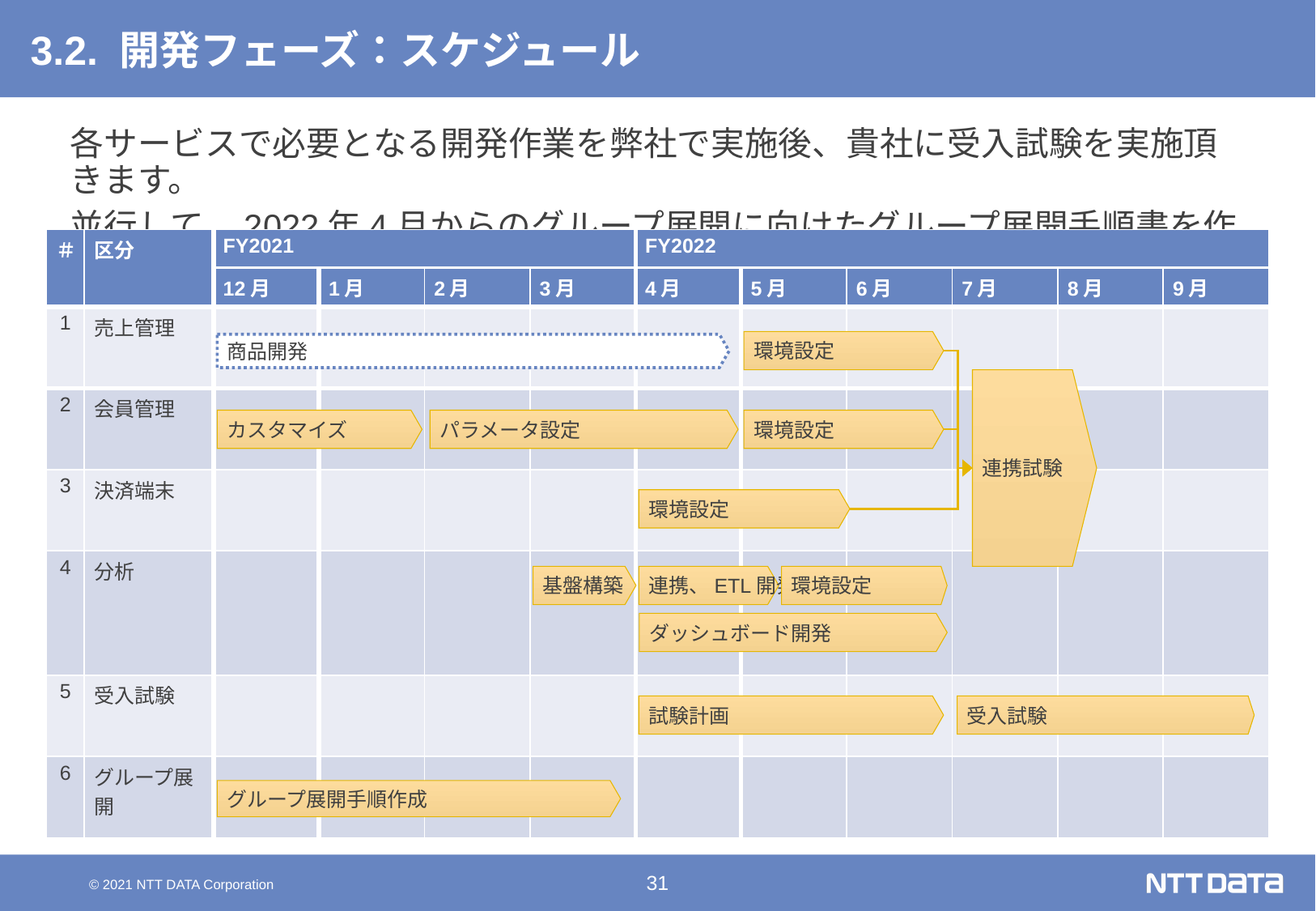

# 3.2. 開発フェーズ：スケジュール
各サービスで必要となる開発作業を弊社で実施後、貴社に受入試験を実施頂きます。
並行して、2022年4月からのグループ展開に向けたグループ展開手順書を作成します。

| ＃ | 区分 | FY2021 |  |  |  | FY2022 |  |  |  |  |  |
| --- | --- | --- | --- | --- | --- | --- | --- | --- | --- | --- | --- |
|  |  | 12月 | 1月 | 2月 | 3月 | 4月 | 5月 | 6月 | 7月 | 8月 | 9月 |
| 1 | 売上管理 |  |  |  |  |  |  |  |  |  |  |
| 2 | 会員管理 |  |  |  |  |  |  |  |  |  |  |
| 3 | 決済端末 |  |  |  |  |  |  |  |  |  |  |
| 4 | 分析 |  |  |  |  |  |  |  |  |  |  |
| 5 | 受入試験 |  |  |  |  |  |  |  |  |  |  |
| 6 | グループ展開 |  |  |  |  |  |  |  |  |  |  |
環境設定
商品開発
連携試験
カスタマイズ
パラメータ設定
環境設定
環境設定

基盤構築
連携、ETL開発
環境設定
ダッシュボード開発
試験計画
受入試験
グループ展開手順作成